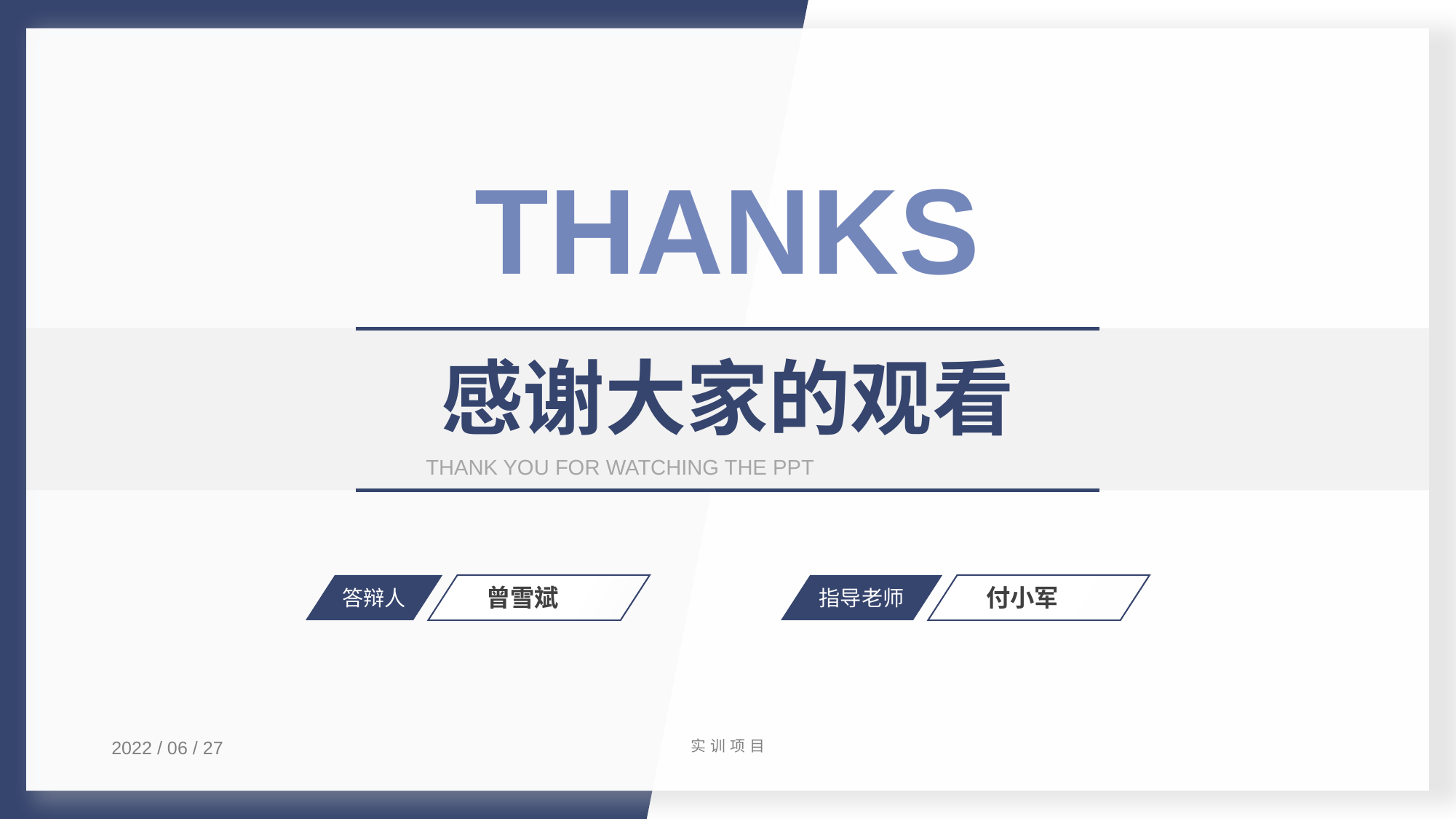

THANKS

感谢大家的观看
THANK YOU FOR WATCHING THE PPT
答辩人

指导老师

曾雪斌
付小军
2022 / 06 / 27
实训项目